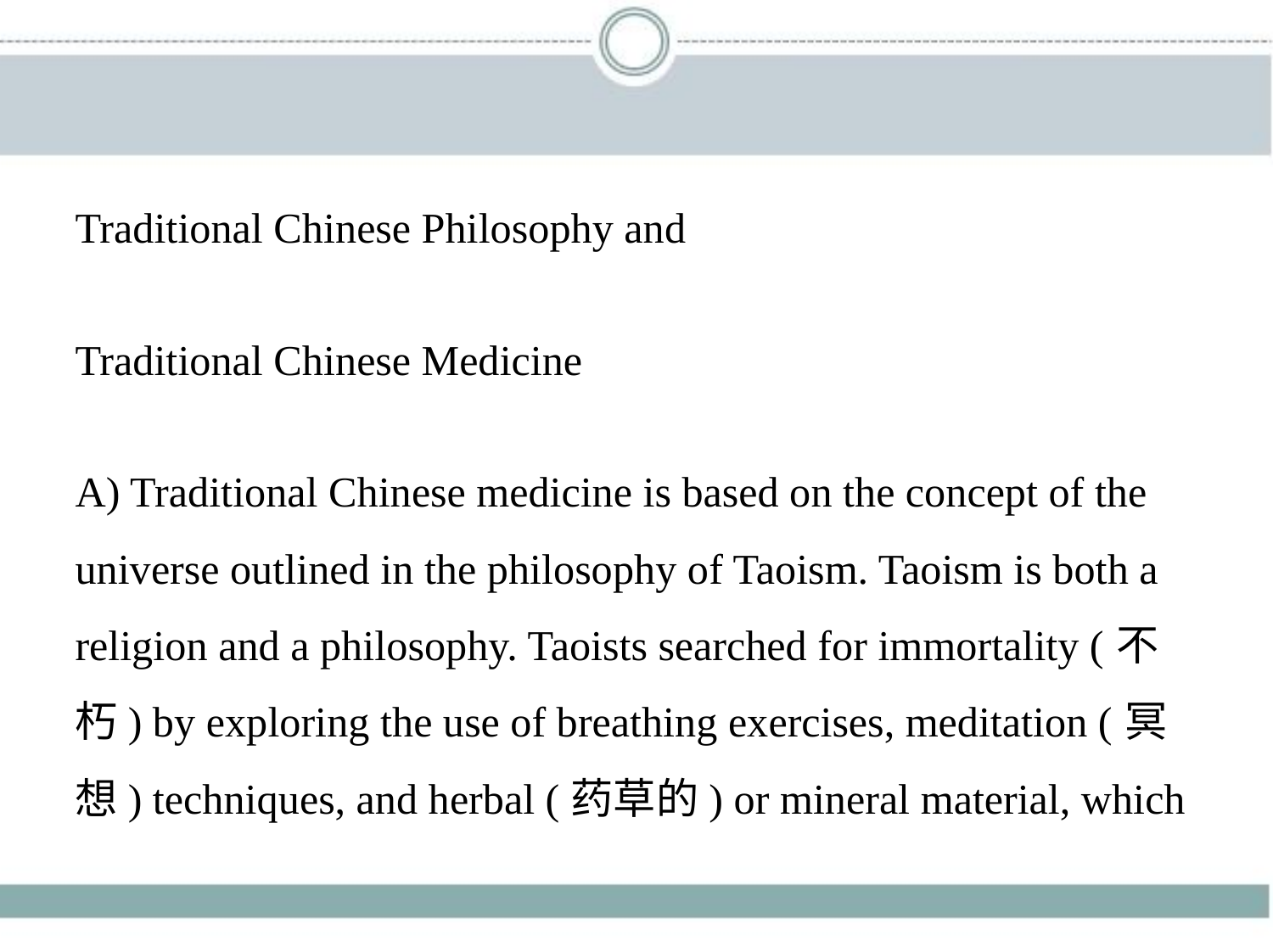

Traditional Chinese Philosophy and
Traditional Chinese Medicine
A) Traditional Chinese medicine is based on the concept of the
universe outlined in the philosophy of Taoism. Taoism is both a
religion and a philosophy. Taoists searched for immortality (不
朽) by exploring the use of breathing exercises, meditation (冥
想) techniques, and herbal (药草的) or mineral material, which